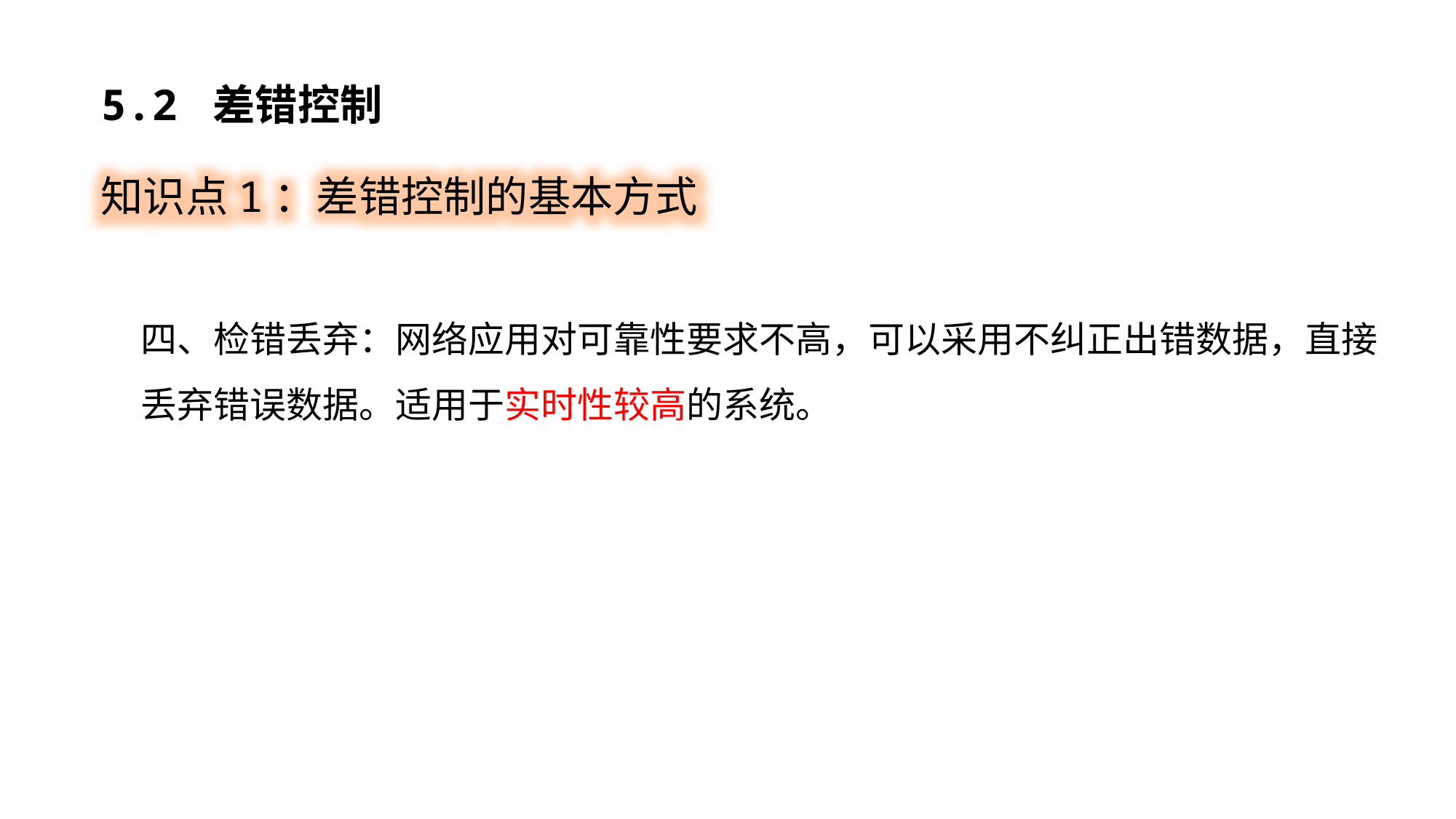

5.2 差错控制
知识点1：差错控制的基本方式
四、检错丢弃：网络应用对可靠性要求不高，可以采用不纠正出错数据，直接丢弃错误数据。适用于实时性较高的系统。